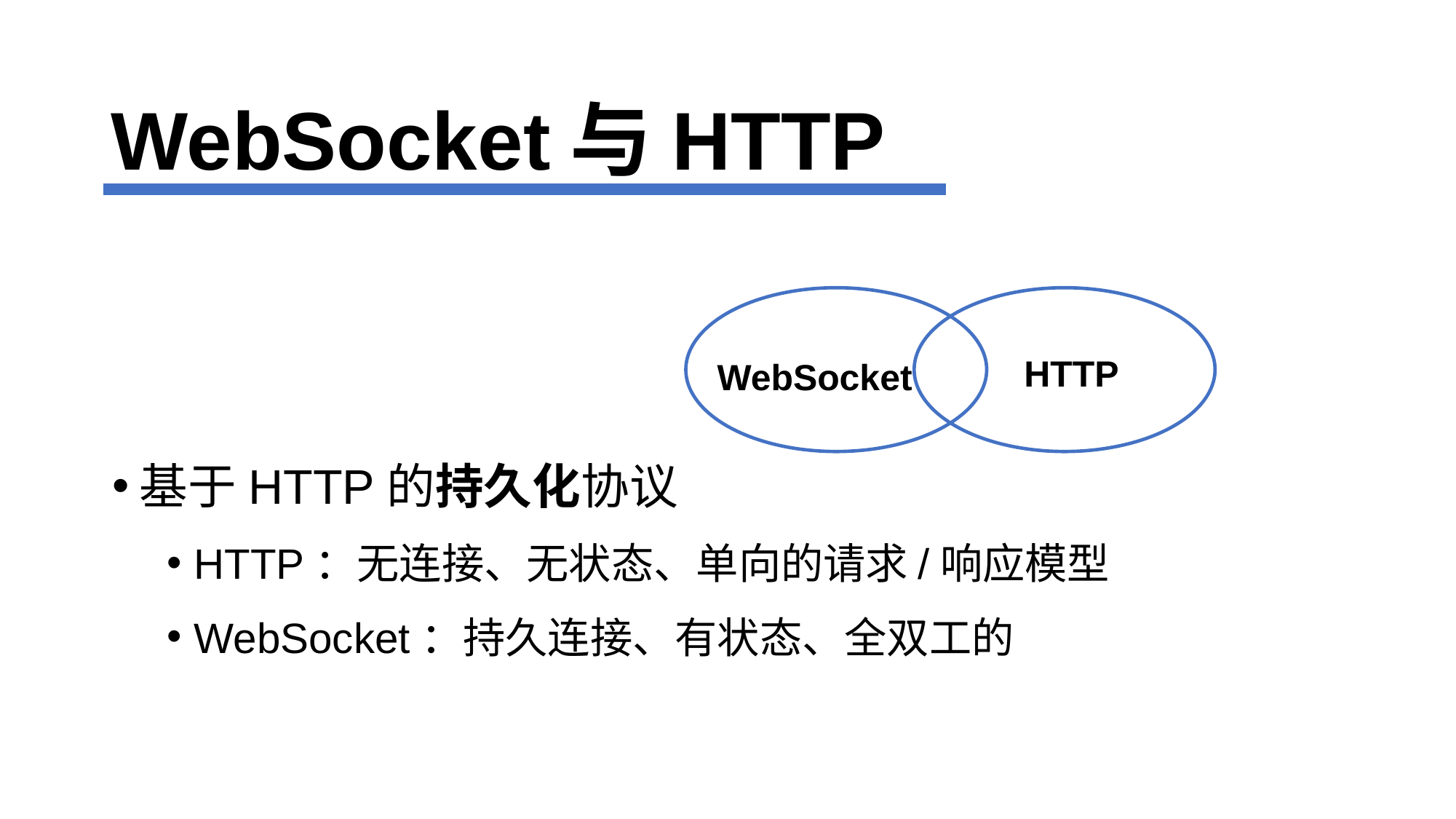

# WebSocket与HTTP

基于HTTP的持久化协议
HTTP：无连接、无状态、单向的请求/响应模型
WebSocket：持久连接、有状态、全双工的

HTTP
WebSocket